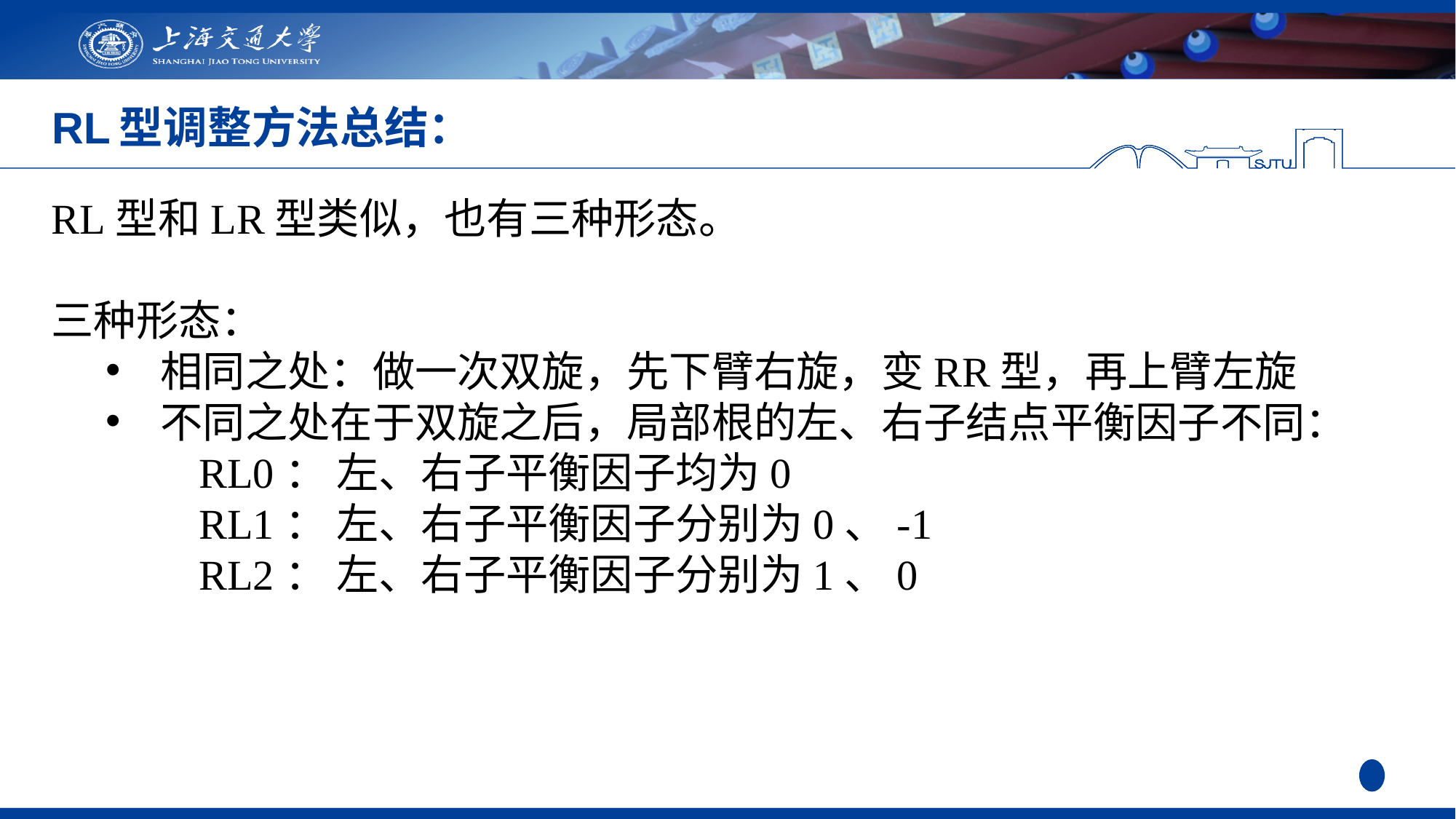

# RL型调整方法总结：
RL型和LR型类似，也有三种形态。

三种形态：
相同之处：做一次双旋，先下臂右旋，变RR型，再上臂左旋
不同之处在于双旋之后，局部根的左、右子结点平衡因子不同：
              RL0： 左、右子平衡因子均为0
              RL1： 左、右子平衡因子分别为0、-1
              RL2： 左、右子平衡因子分别为1、0